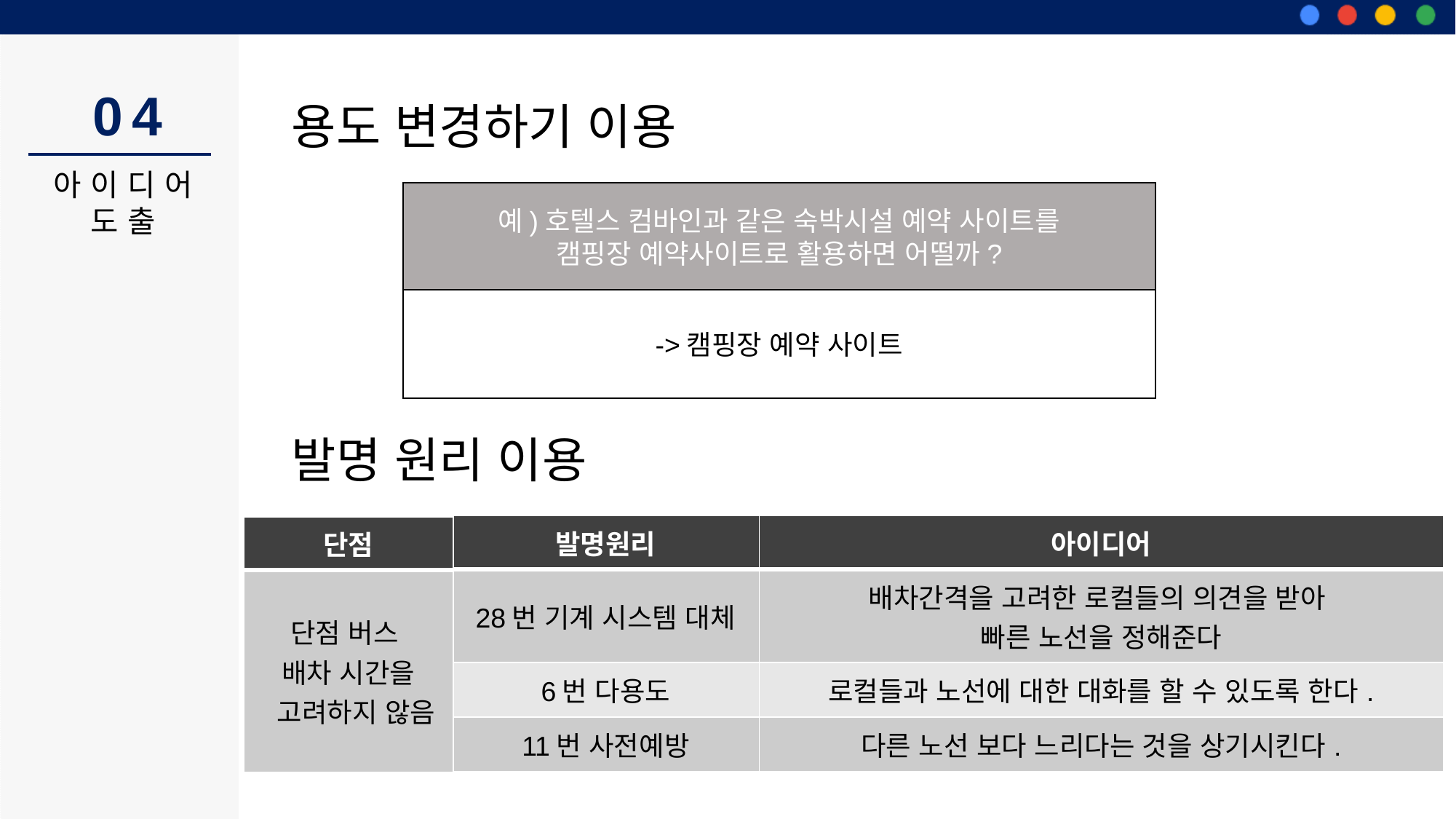

04
용도 변경하기 이용
아이디어
도출
예)호텔스 컴바인과 같은 숙박시설 예약 사이트를
캠핑장 예약사이트로 활용하면 어떨까?
->캠핑장 예약 사이트
발명 원리 이용
| 발명원리 | 아이디어 |
| --- | --- |
| 28번 기계 시스템 대체 | 배차간격을 고려한 로컬들의 의견을 받아 빠른 노선을 정해준다 |
| 6번 다용도 | 로컬들과 노선에 대한 대화를 할 수 있도록 한다. |
| 11번 사전예방 | 다른 노선 보다 느리다는 것을 상기시킨다. |
| 단점 |
| --- |
| 단점 버스 배차 시간을 고려하지 않음 |